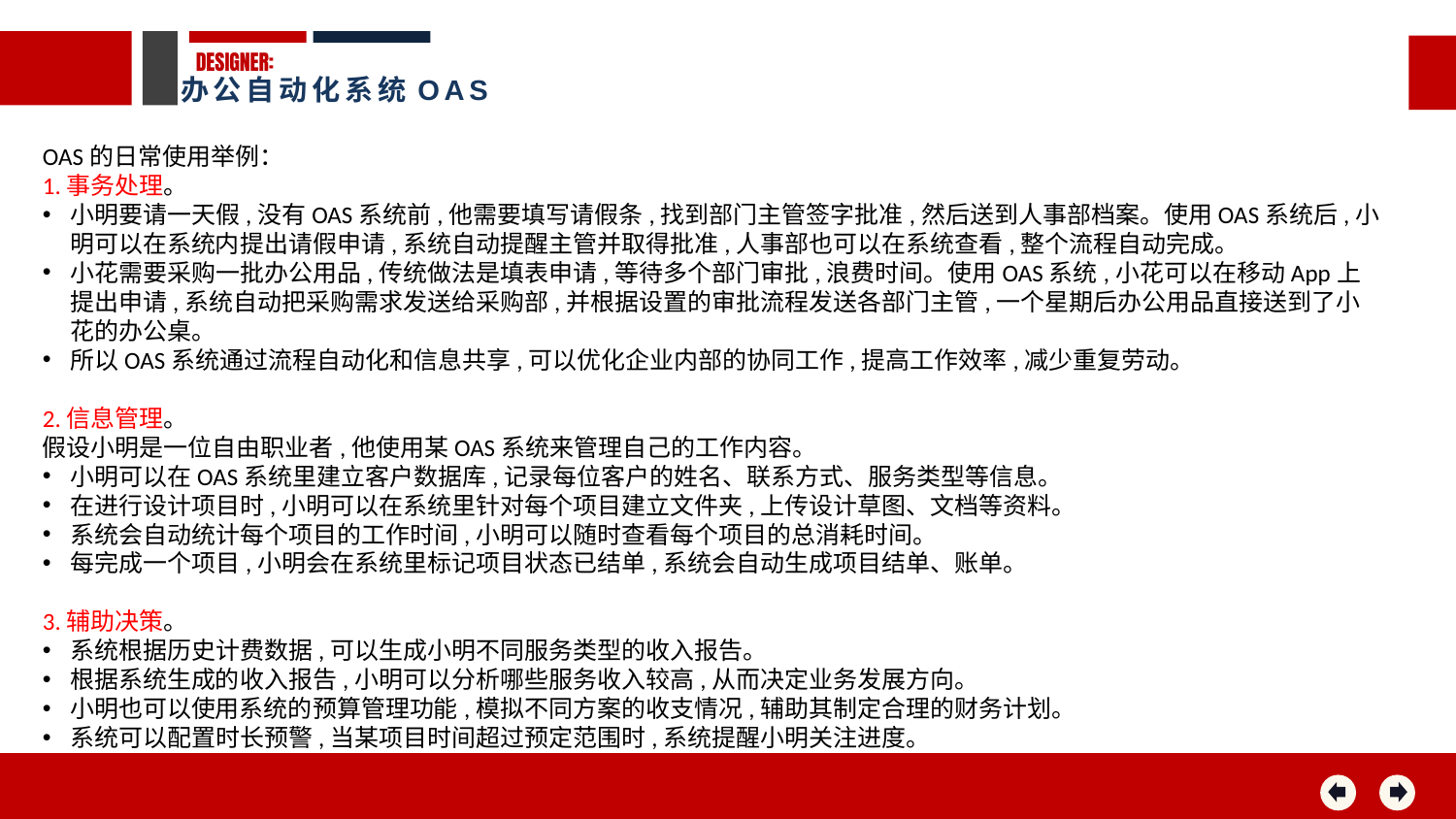

DESIGNER:
办公自动化系统OAS
OAS的日常使用举例：
1.事务处理。
小明要请一天假,没有OAS系统前,他需要填写请假条,找到部门主管签字批准,然后送到人事部档案。使用OAS系统后,小明可以在系统内提出请假申请,系统自动提醒主管并取得批准,人事部也可以在系统查看,整个流程自动完成。
小花需要采购一批办公用品,传统做法是填表申请,等待多个部门审批,浪费时间。使用OAS系统,小花可以在移动App上提出申请,系统自动把采购需求发送给采购部,并根据设置的审批流程发送各部门主管,一个星期后办公用品直接送到了小花的办公桌。
所以OAS系统通过流程自动化和信息共享,可以优化企业内部的协同工作,提高工作效率,减少重复劳动。

2.信息管理。
假设小明是一位自由职业者,他使用某OAS系统来管理自己的工作内容。
小明可以在OAS系统里建立客户数据库,记录每位客户的姓名、联系方式、服务类型等信息。
在进行设计项目时,小明可以在系统里针对每个项目建立文件夹,上传设计草图、文档等资料。
系统会自动统计每个项目的工作时间,小明可以随时查看每个项目的总消耗时间。
每完成一个项目,小明会在系统里标记项目状态已结单,系统会自动生成项目结单、账单。

3.辅助决策。
系统根据历史计费数据,可以生成小明不同服务类型的收入报告。
根据系统生成的收入报告,小明可以分析哪些服务收入较高,从而决定业务发展方向。
小明也可以使用系统的预算管理功能,模拟不同方案的收支情况,辅助其制定合理的财务计划。
系统可以配置时长预警,当某项目时间超过预定范围时,系统提醒小明关注进度。